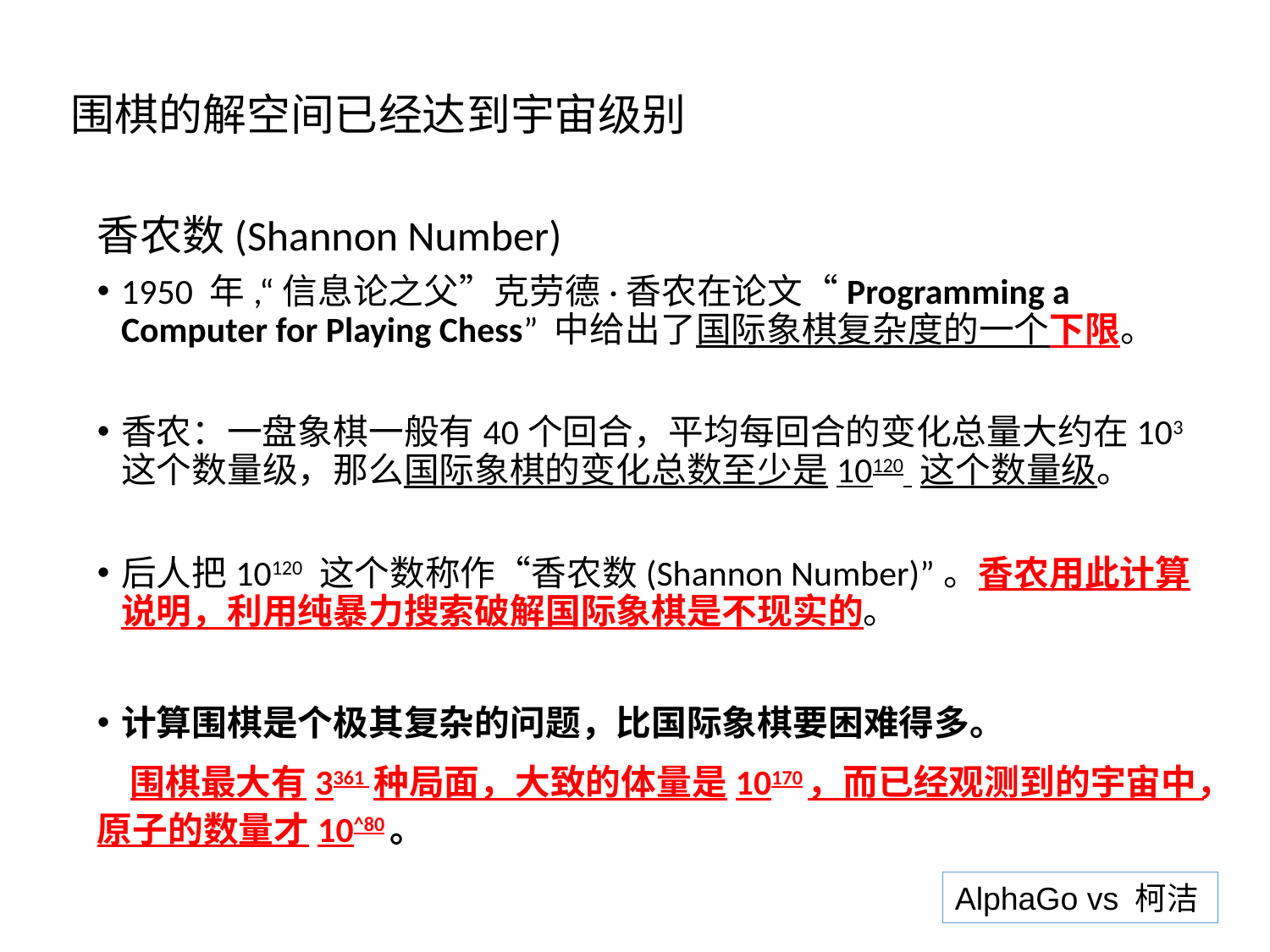

# 围棋的解空间已经达到宇宙级别
香农数(Shannon Number)
1950 年,“信息论之父”克劳德·香农在论文“Programming a Computer for Playing Chess” 中给出了国际象棋复杂度的一个下限。

香农：一盘象棋一般有40个回合，平均每回合的变化总量大约在103 这个数量级，那么国际象棋的变化总数至少是10120 这个数量级。

后人把10120 这个数称作“香农数(Shannon Number)”。香农用此计算说明，利用纯暴力搜索破解国际象棋是不现实的。

计算围棋是个极其复杂的问题，比国际象棋要困难得多。
   围棋最大有3361 种局面，大致的体量是10170，而已经观测到的宇宙中，原子的数量才10^80。
AlphaGo vs 柯洁